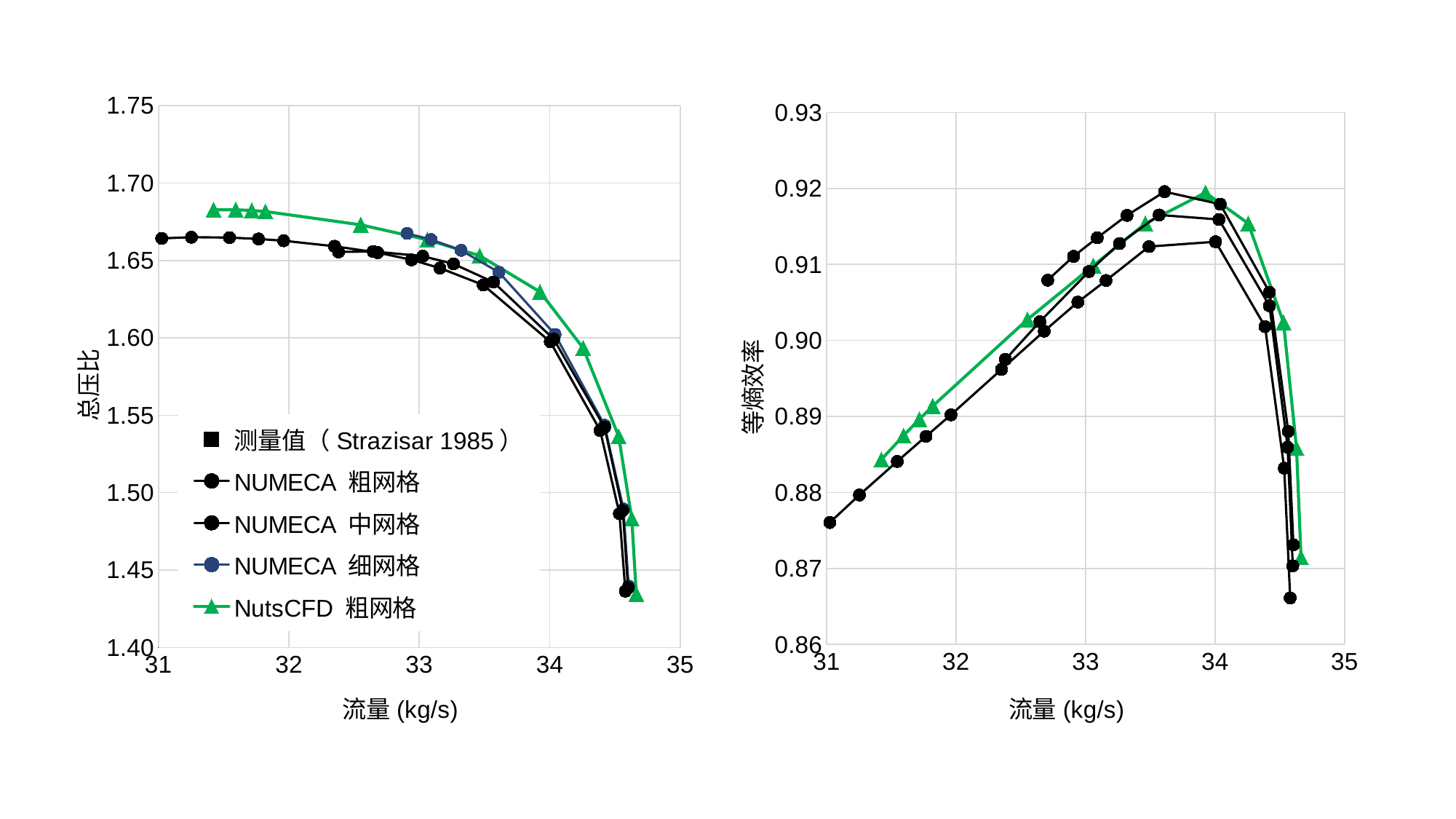

### Chart

| Category | 测量值（Strazisar 1985） | NUMECA 粗网格 | NUMECA 中网格 | NUMECA 细网格 | NutsCFD 粗网格 |
|---|---|---|---|---|---|

### Chart

| Category | Exp, Strazisar 1985 | Numeca mesh 5 (y+=0.5, total 0.5M) | Numeca mesh 6 (y+=0.5, total 1M) isotropic refine | Numeca mesh 7 (y+=0.5, total 2M) isotropic refine | NutsCFD SA-helicity statoin 1-2 mesh 5 |
|---|---|---|---|---|---|